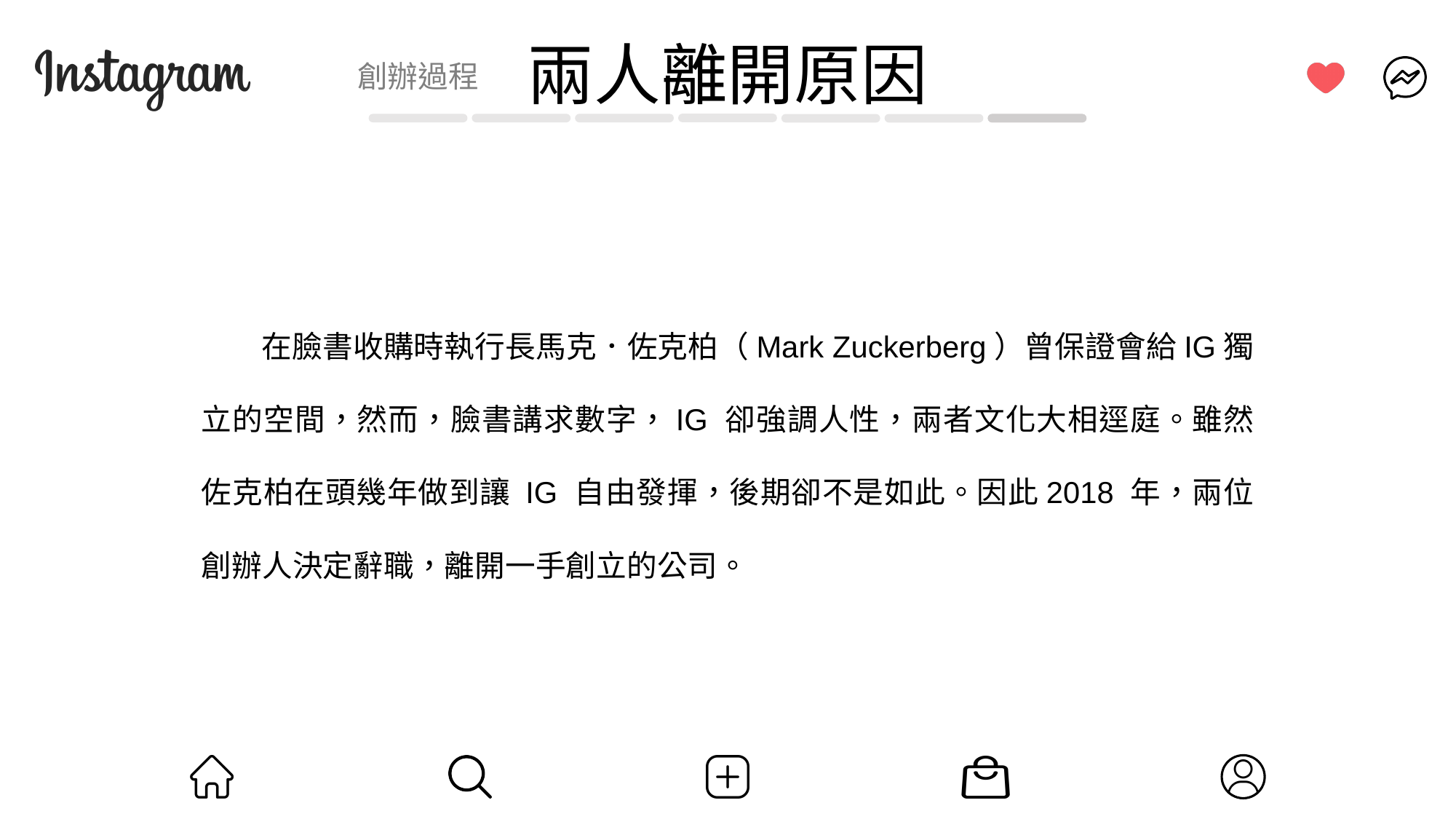

創辦過程
兩人離開原因

在臉書收購時執行長馬克．佐克柏（Mark Zuckerberg）曾保證會給IG獨立的空間，然而，臉書講求數字，IG 卻強調人性，兩者文化大相逕庭。雖然佐克柏在頭幾年做到讓 IG 自由發揮，後期卻不是如此。因此2018 年，兩位創辦人決定辭職，離開一手創立的公司。